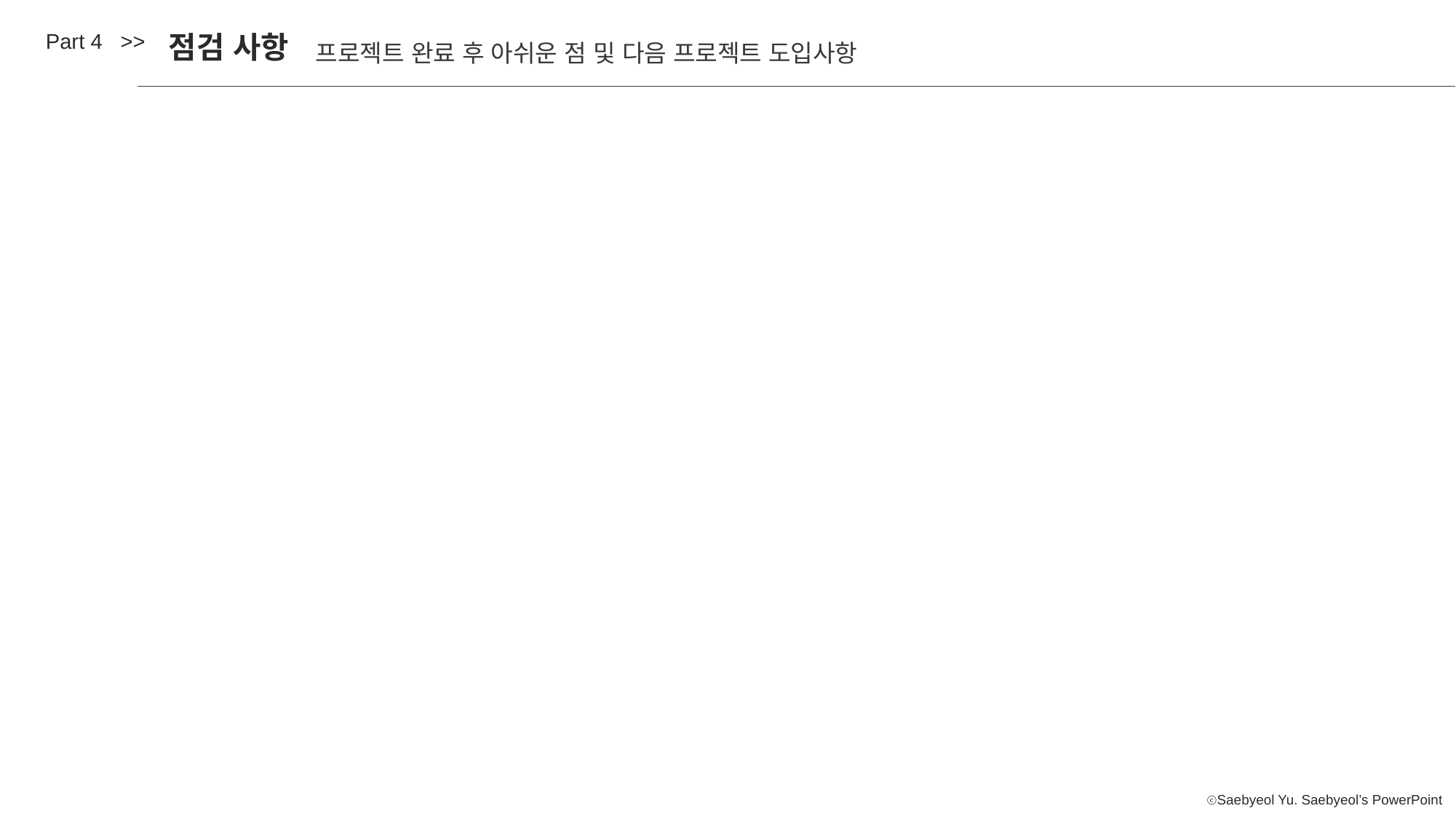

Part 4   >>
점검 사항
프로젝트 완료 후 아쉬운 점 및 다음 프로젝트 도입사항